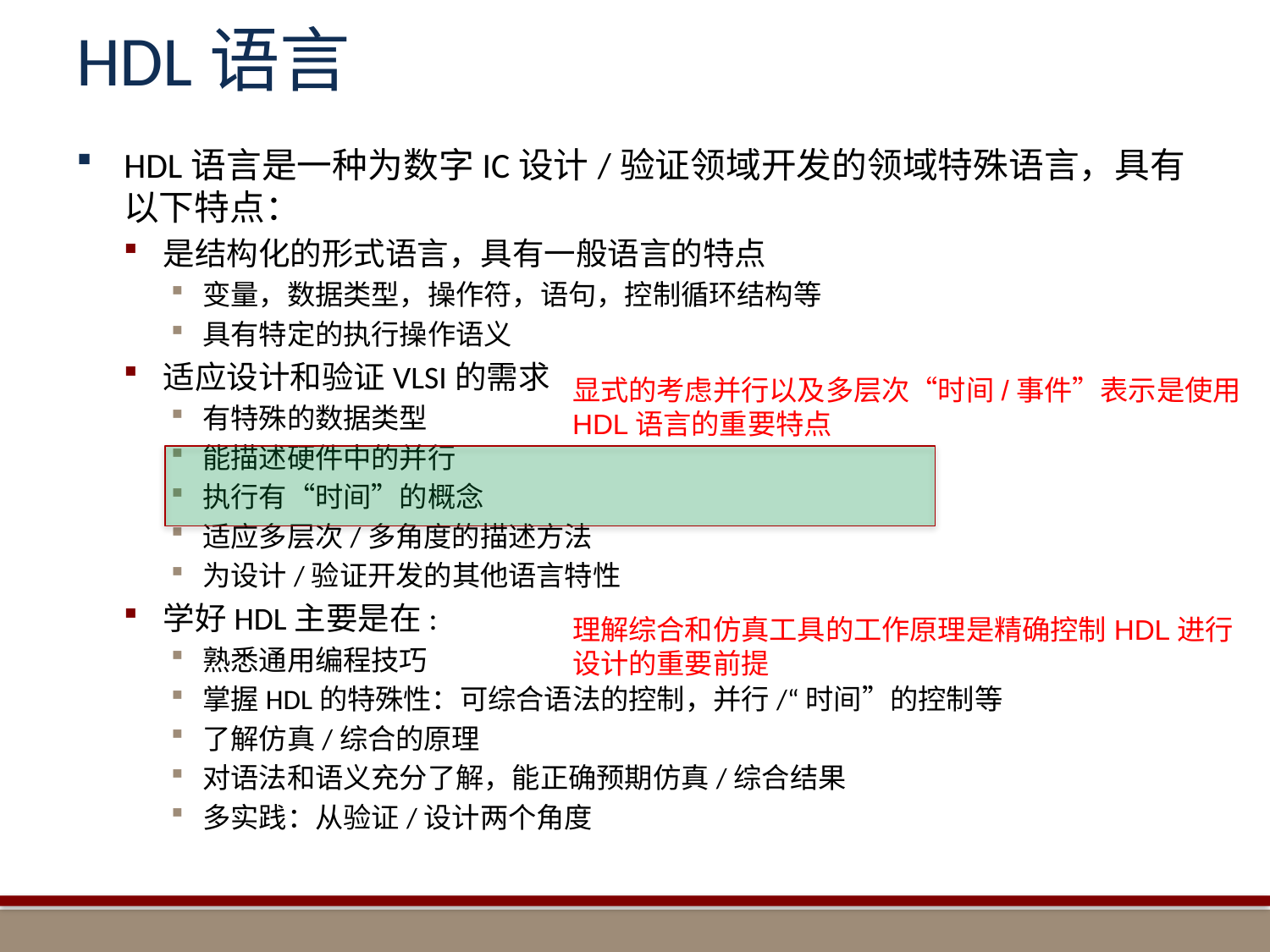

# HDL语言
HDL语言是一种为数字IC设计/验证领域开发的领域特殊语言，具有以下特点：
是结构化的形式语言，具有一般语言的特点
变量，数据类型，操作符，语句，控制循环结构等
具有特定的执行操作语义
适应设计和验证VLSI的需求
有特殊的数据类型
能描述硬件中的并行
执行有“时间”的概念
适应多层次/多角度的描述方法
为设计/验证开发的其他语言特性
学好HDL主要是在:
熟悉通用编程技巧
掌握HDL的特殊性：可综合语法的控制，并行/“时间”的控制等
了解仿真/综合的原理
对语法和语义充分了解，能正确预期仿真/综合结果
多实践：从验证/设计两个角度

显式的考虑并行以及多层次“时间/事件”表示是使用HDL语言的重要特点

理解综合和仿真工具的工作原理是精确控制HDL进行设计的重要前提